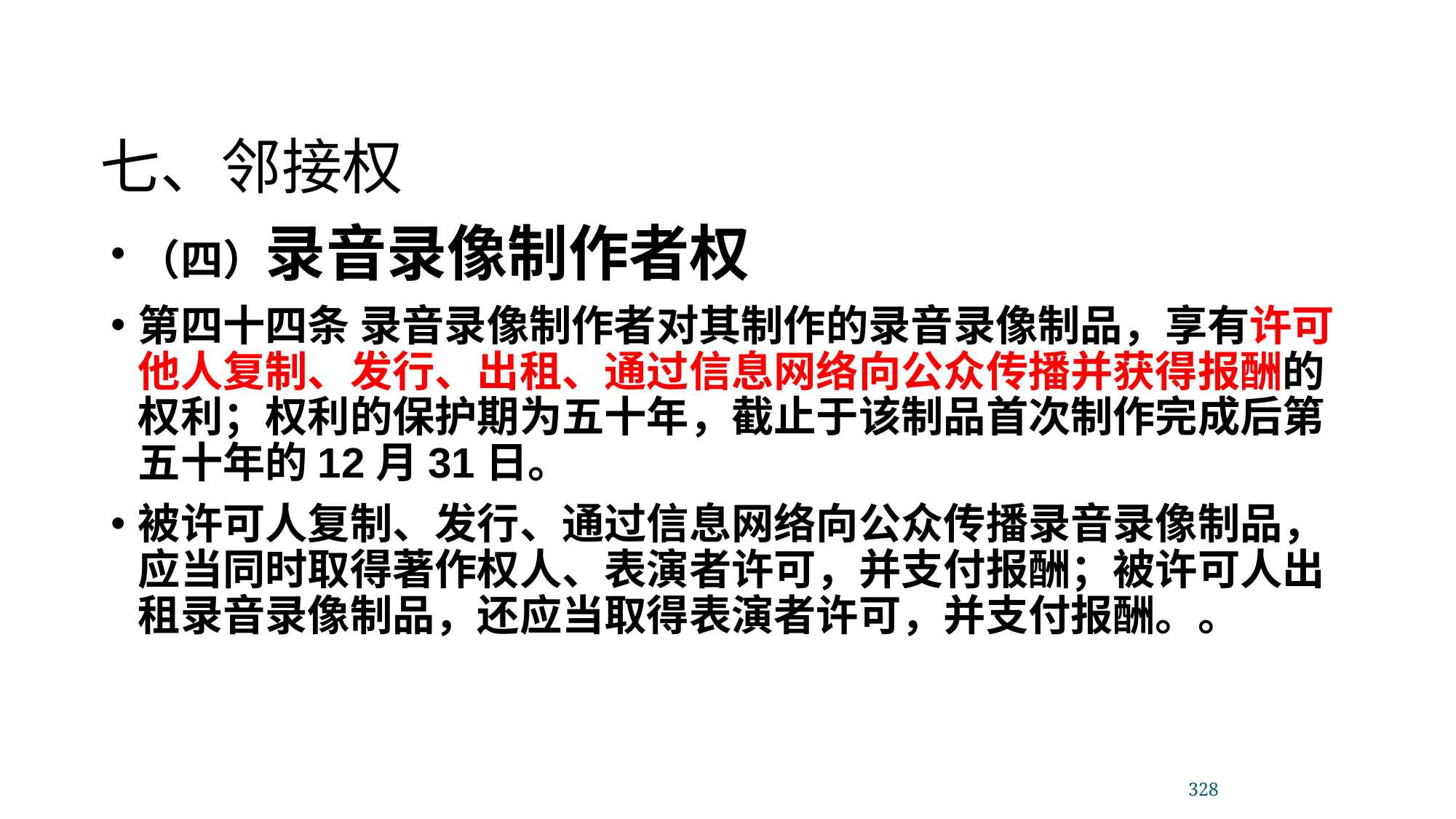

七、邻接权
（四）录音录像制作者权
第四十四条 录音录像制作者对其制作的录音录像制品，享有许可他人复制、发行、出租、通过信息网络向公众传播并获得报酬的权利；权利的保护期为五十年，截止于该制品首次制作完成后第五十年的12月31日。
被许可人复制、发行、通过信息网络向公众传播录音录像制品，应当同时取得著作权人、表演者许可，并支付报酬；被许可人出租录音录像制品，还应当取得表演者许可，并支付报酬。。
328